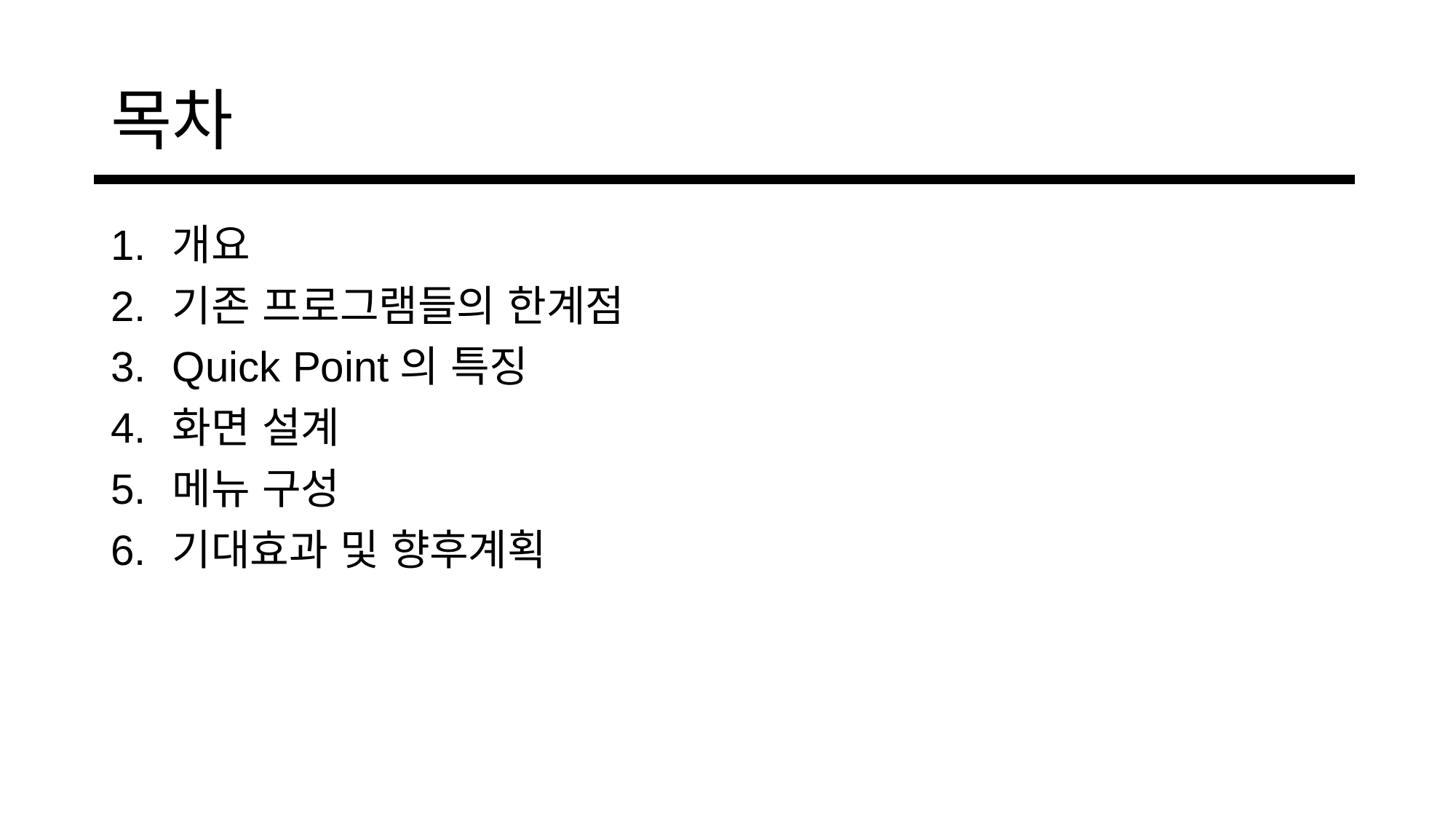

# 목차
개요
기존 프로그램들의 한계점
Quick Point의 특징
화면 설계
메뉴 구성
기대효과 및 향후계획